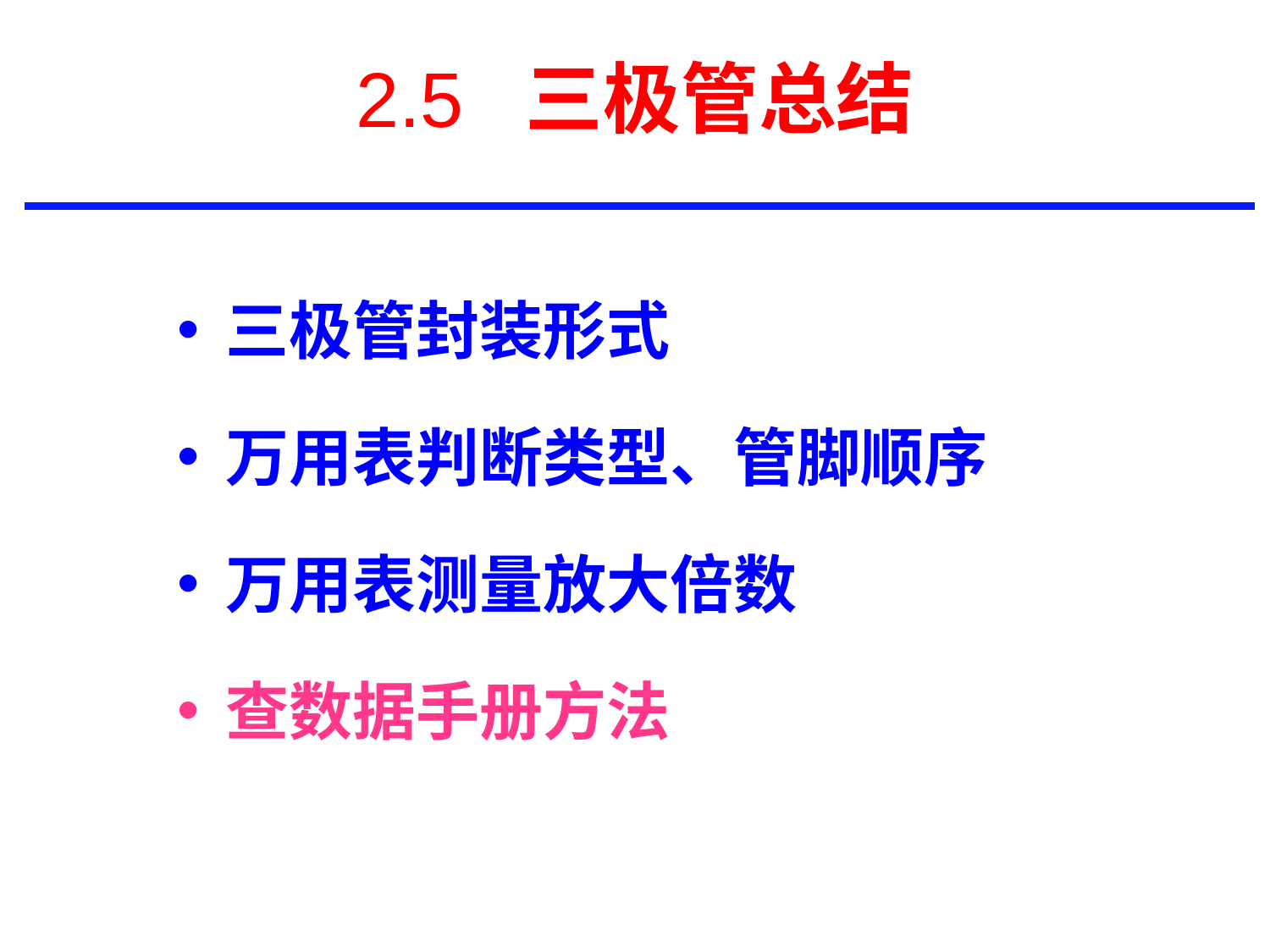

# 2.5  三极管总结
三极管封装形式
万用表判断类型、管脚顺序
万用表测量放大倍数
查数据手册方法